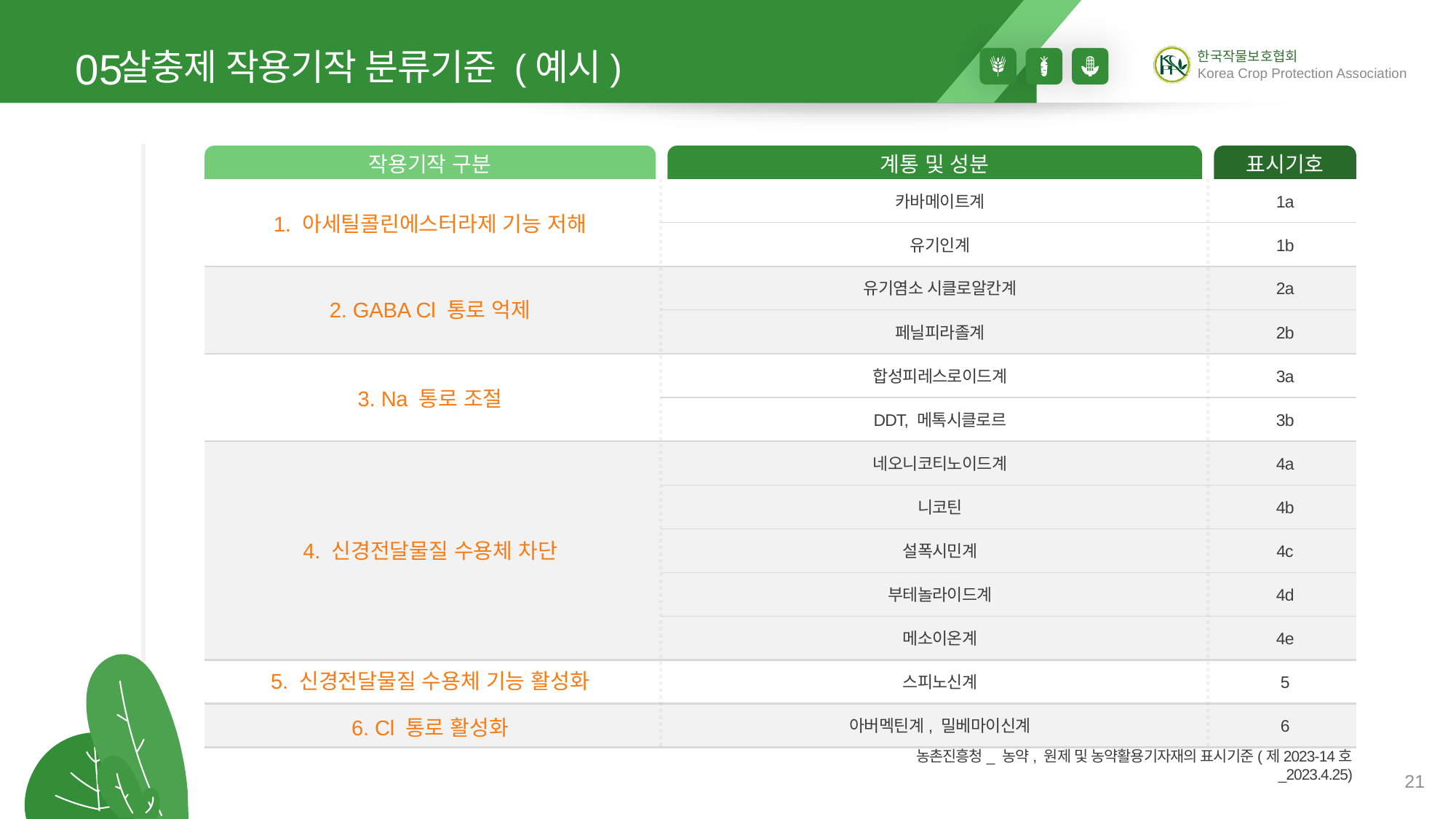

05
살충제 작용기작 분류기준 (예시)
작용기작 구분
계통 및 성분
표시기호

카바메이트계
1a
1. 아세틸콜린에스터라제 기능 저해
유기인계
1b

유기염소 시클로알칸계
2a
2. GABA Cl 통로 억제
페닐피라졸계
2b
합성피레스로이드계
3a
3. Na 통로 조절
DDT, 메톡시클로르
3b

네오니코티노이드계
4a
니코틴
4b
4. 신경전달물질 수용체 차단
설폭시민계
4c
부테놀라이드계
4d
메소이온계
4e

5. 신경전달물질 수용체 기능 활성화
스피노신계
5

6. Cl 통로 활성화
아버멕틴계, 밀베마이신계
6
농촌진흥청_ 농약, 원제 및 농약활용기자재의 표시기준(제2023-14호_2023.4.25)
21